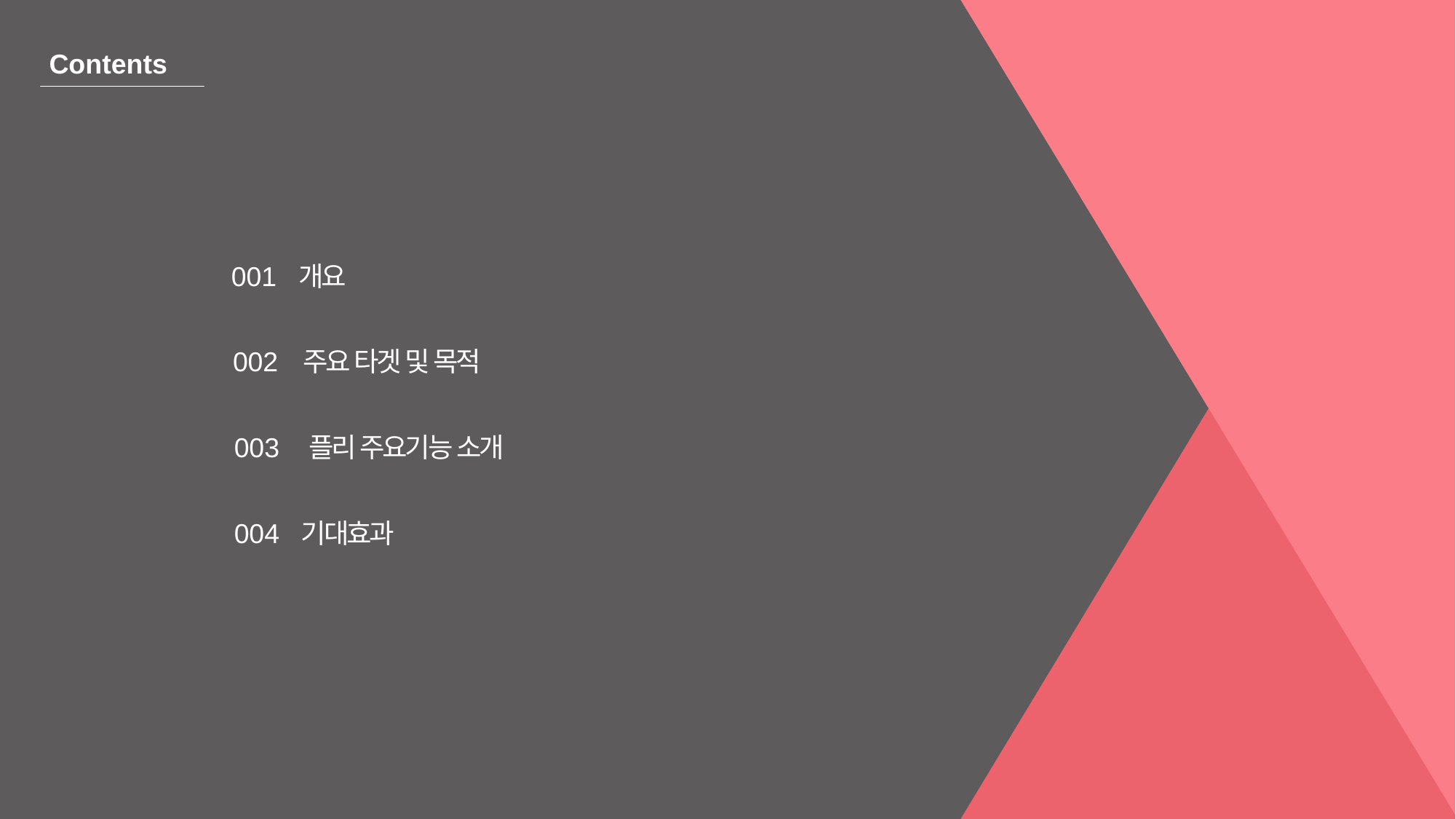

001
개요
002
주요 타겟 및 목적
003
플리 주요기능 소개
기대효과
004

Contents
3